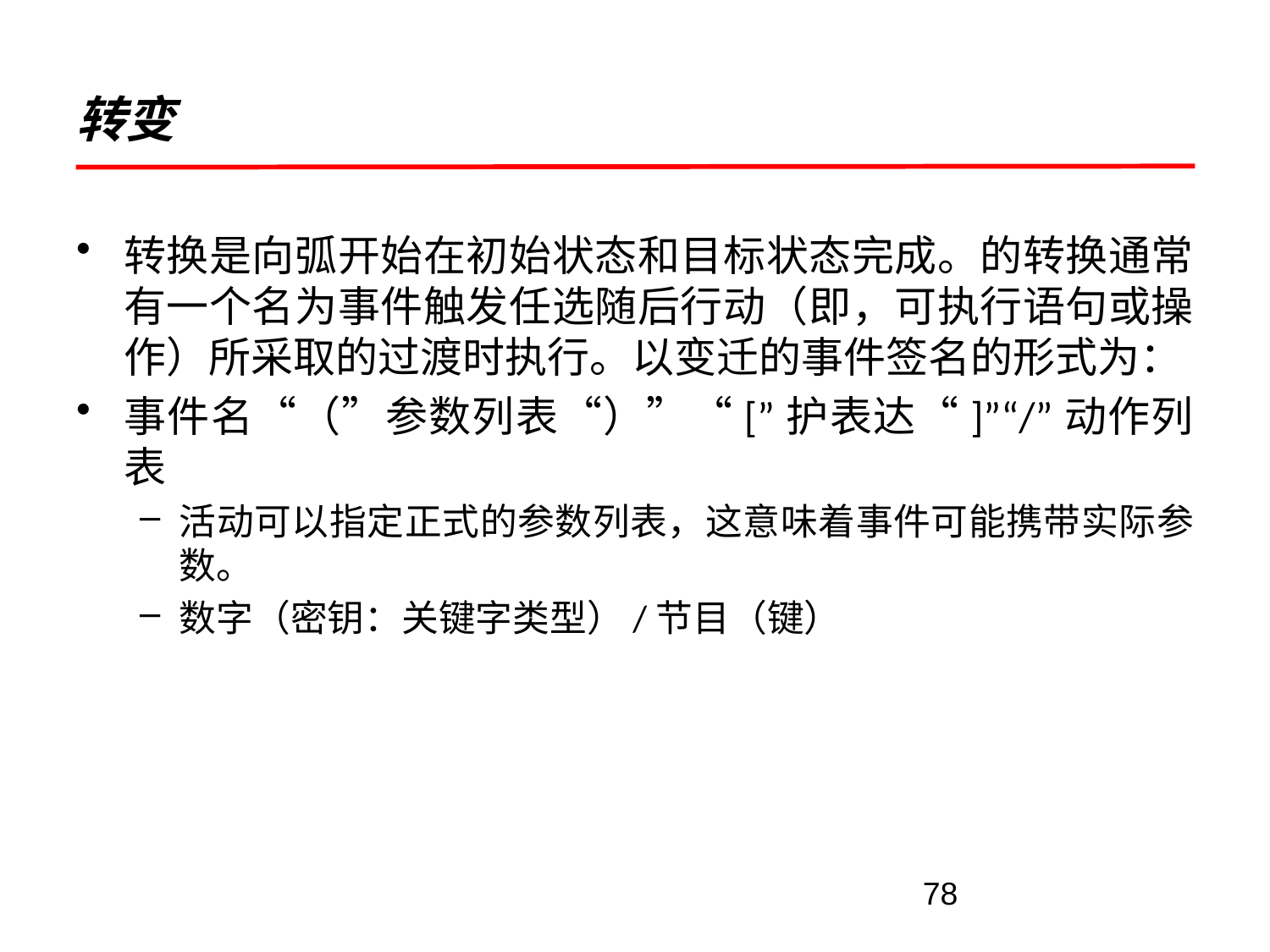

# 转变
转换是向弧开始在初始状态和目标状态完成。的转换通常有一个名为事件触发任选随后行动（即，可执行语句或操作）所采取的过渡时执行。以变​​迁的事件签名的形式为：
事件名“（”参数列表“）”“[”护表达“]”“/”动作列表
活动可以指定正式的参数列表，这意味着事件可能携带实际参数。
数字（密钥：关键字类型）/节目（键）
78